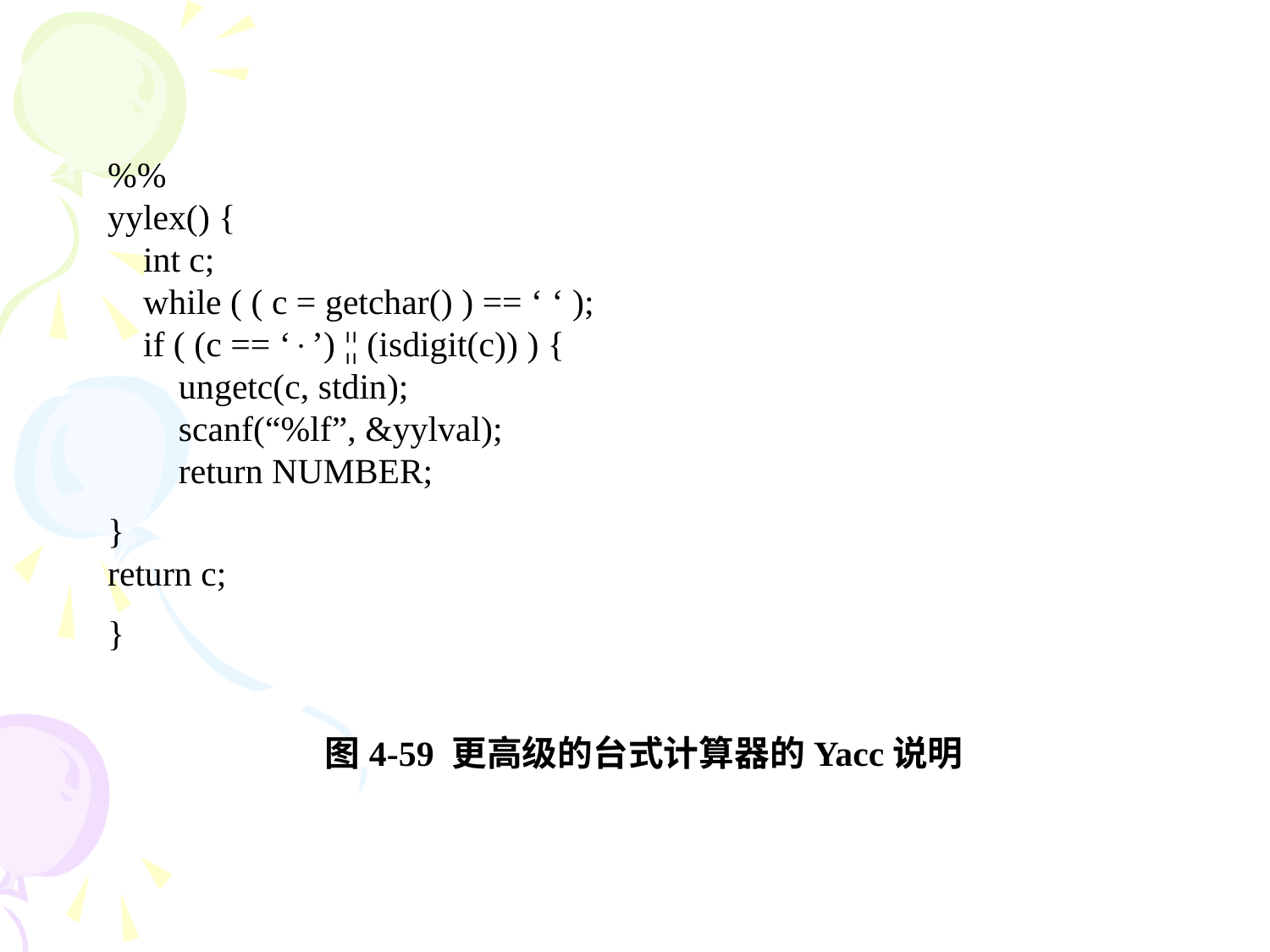

%%
yylex() {
    int c;
    while ( ( c = getchar() ) == ‘ ‘ );
    if ( (c == ‘⋅’) ¦¦ (isdigit(c)) ) {
        ungetc(c, stdin);
        scanf(“%lf”, &yylval);
        return NUMBER;
}
return c;
}

                          图4-59 更高级的台式计算器的Yacc说明
182